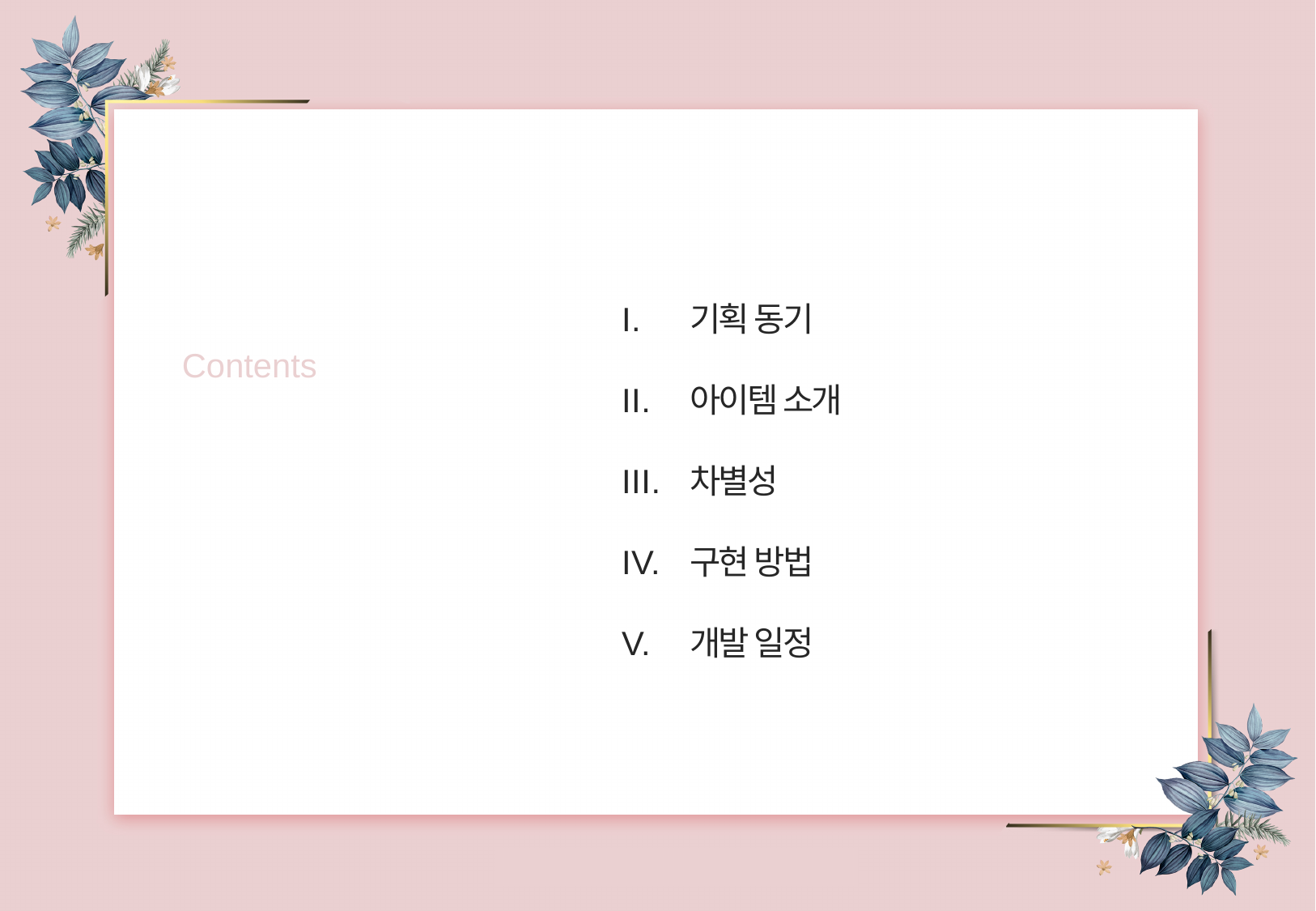

기획 동기
아이템 소개
차별성
구현 방법
개발 일정
Contents